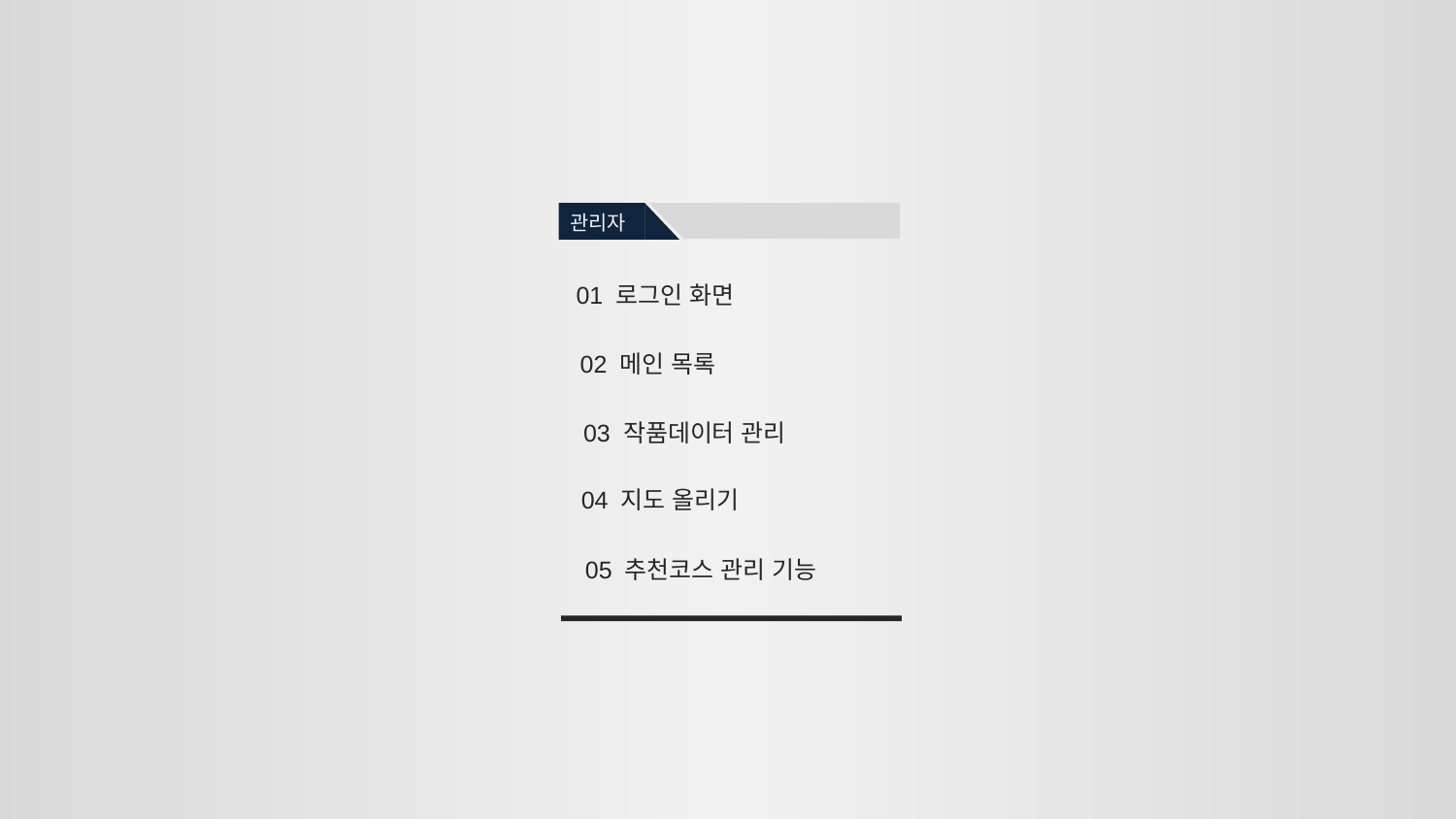

관리자

01 로그인 화면
02 메인 목록
03 작품데이터 관리
04 지도 올리기
05 추천코스 관리 기능